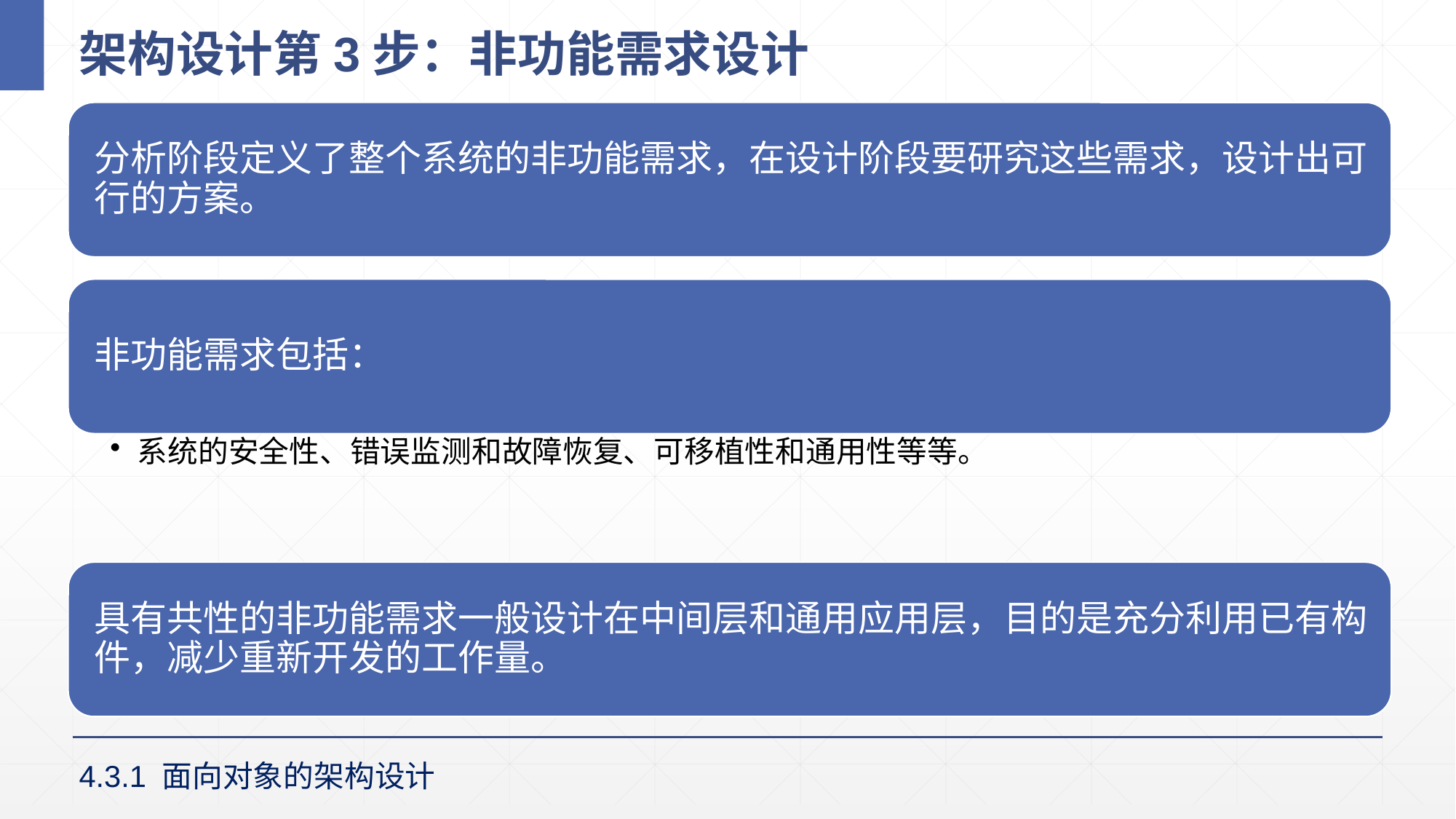

# 架构设计第3步：非功能需求设计
分析阶段定义了整个系统的非功能需求，在设计阶段要研究这些需求，设计出可行的方案。
非功能需求包括：
系统的安全性、错误监测和故障恢复、可移植性和通用性等等。
具有共性的非功能需求一般设计在中间层和通用应用层，目的是充分利用已有构件，减少重新开发的工作量。
4.3.1 面向对象的架构设计